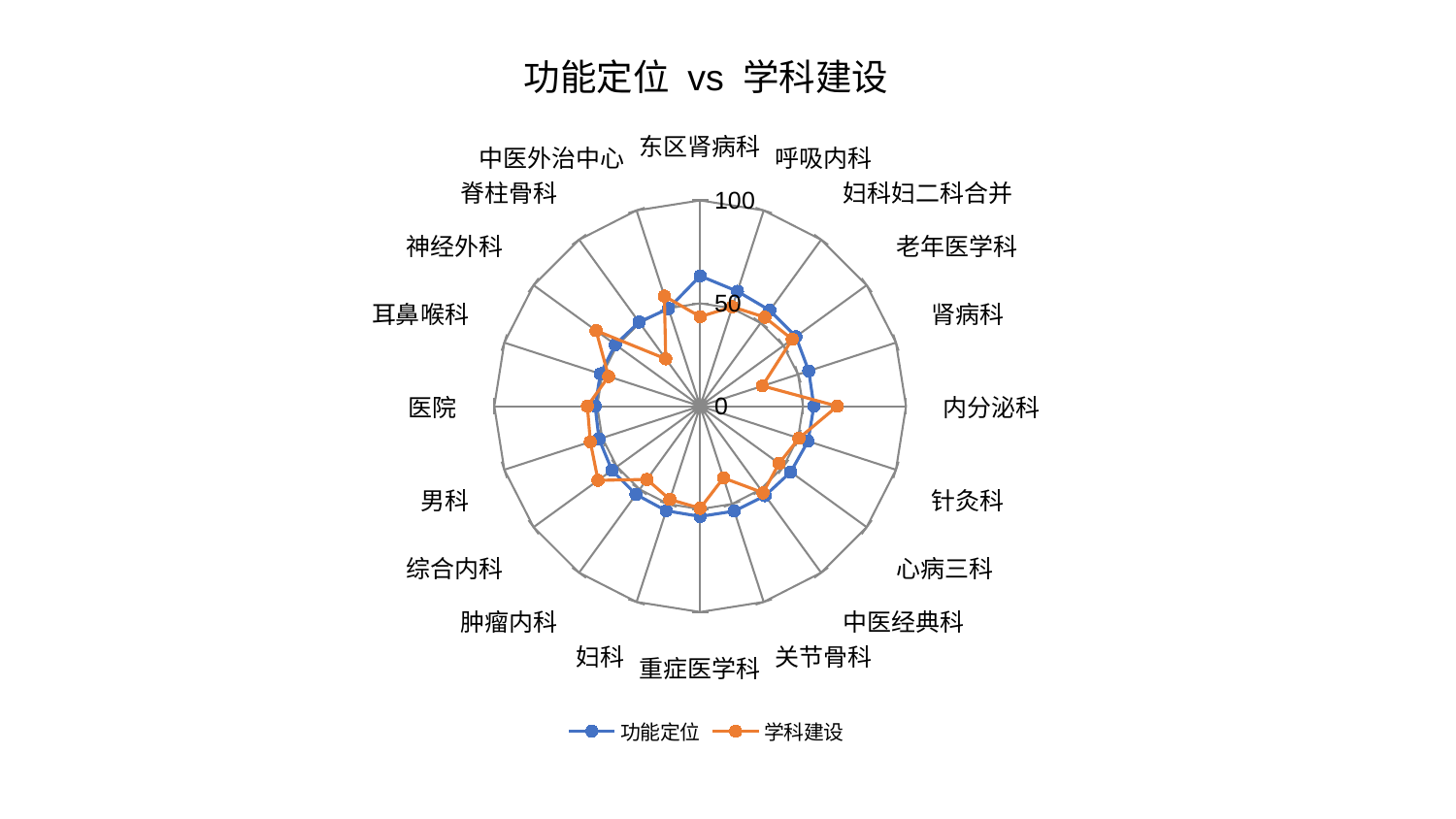

### Chart: 功能定位 vs 学科建设

| Category | 功能定位 | 学科建设 |
|---|---|---|
| 东区肾病科 | 63.30223822156812 | 43.50975517036145 |
| 呼吸内科 | 58.66552383752044 | 50.78156337925752 |
| 妇科妇二科合并 | 57.56633934828086 | 53.416313729809694 |
| 老年医学科 | 57.5005130173569 | 55.291338356841976 |
| 肾病科 | 55.49157474396059 | 31.803138539981763 |
| 内分泌科 | 55.24918385065608 | 66.66277882900286 |
| 针灸科 | 55.10766882288503 | 50.454826004625446 |
| 心病三科 | 54.396526994773254 | 47.37678457350409 |
| 中医经典科 | 53.74037285905126 | 52.01809160199855 |
| 关节骨科 | 53.59959479513287 | 36.6740450961512 |
| 重症医学科 | 53.57167489317235 | 49.608033189635655 |
| 妇科 | 53.43984048939096 | 47.65585919421273 |
| 肿瘤内科 | 53.02735859274447 | 43.99552461975326 |
| 综合内科 | 52.98578958349545 | 61.313170988916134 |
| 男科 | 51.662744572876285 | 56.08460744883412 |
| 医院 | 51.016411180410294 | 54.77391123989746 |
| 耳鼻喉科 | 50.94171348380895 | 46.770373738422954 |
| 神经外科 | 50.93186253795198 | 62.510774113774865 |
| 脊柱骨科 | 50.50903828679294 | 28.444103993477707 |
| 中医外治中心 | 49.87508216478664 | 56.23994878436128 |
41